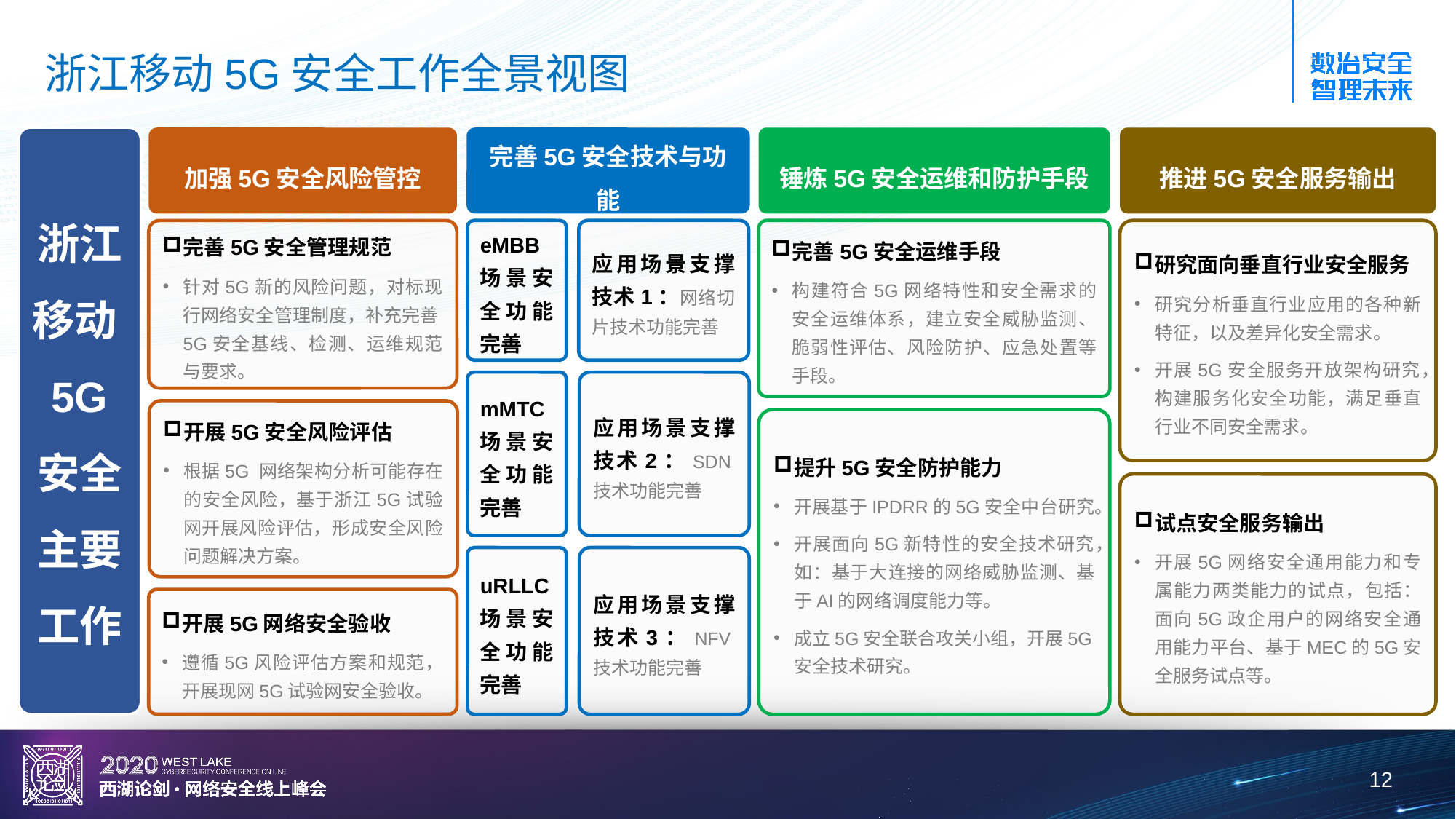

# 浙江移动5G安全工作全景视图
浙江移动5G
安全主要工作
加强5G安全风险管控
完善5G安全技术与功能
锤炼5G安全运维和防护手段
推进5G安全服务输出
完善5G安全管理规范
针对5G新的风险问题，对标现行网络安全管理制度，补充完善5G安全基线、检测、运维规范与要求。
eMBB场景安全功能完善
应用场景支撑技术1：网络切片技术功能完善
完善5G安全运维手段
构建符合5G网络特性和安全需求的安全运维体系，建立安全威胁监测、脆弱性评估、风险防护、应急处置等手段。
研究面向垂直行业安全服务
研究分析垂直行业应用的各种新特征，以及差异化安全需求。
开展5G安全服务开放架构研究，构建服务化安全功能，满足垂直行业不同安全需求。
mMTC场景安全功能完善
应用场景支撑技术2：SDN技术功能完善
开展5G安全风险评估
根据5G 网络架构分析可能存在的安全风险，基于浙江5G试验网开展风险评估，形成安全风险问题解决方案。
提升5G安全防护能力
开展基于IPDRR的5G安全中台研究。
开展面向5G新特性的安全技术研究，如：基于大连接的网络威胁监测、基于AI的网络调度能力等。
成立5G安全联合攻关小组，开展5G安全技术研究。
试点安全服务输出
开展5G网络安全通用能力和专属能力两类能力的试点，包括：面向5G政企用户的网络安全通用能力平台、基于MEC的5G安全服务试点等。
uRLLC场景安全功能完善
应用场景支撑技术3：NFV技术功能完善
开展5G网络安全验收
遵循5G风险评估方案和规范，开展现网5G试验网安全验收。